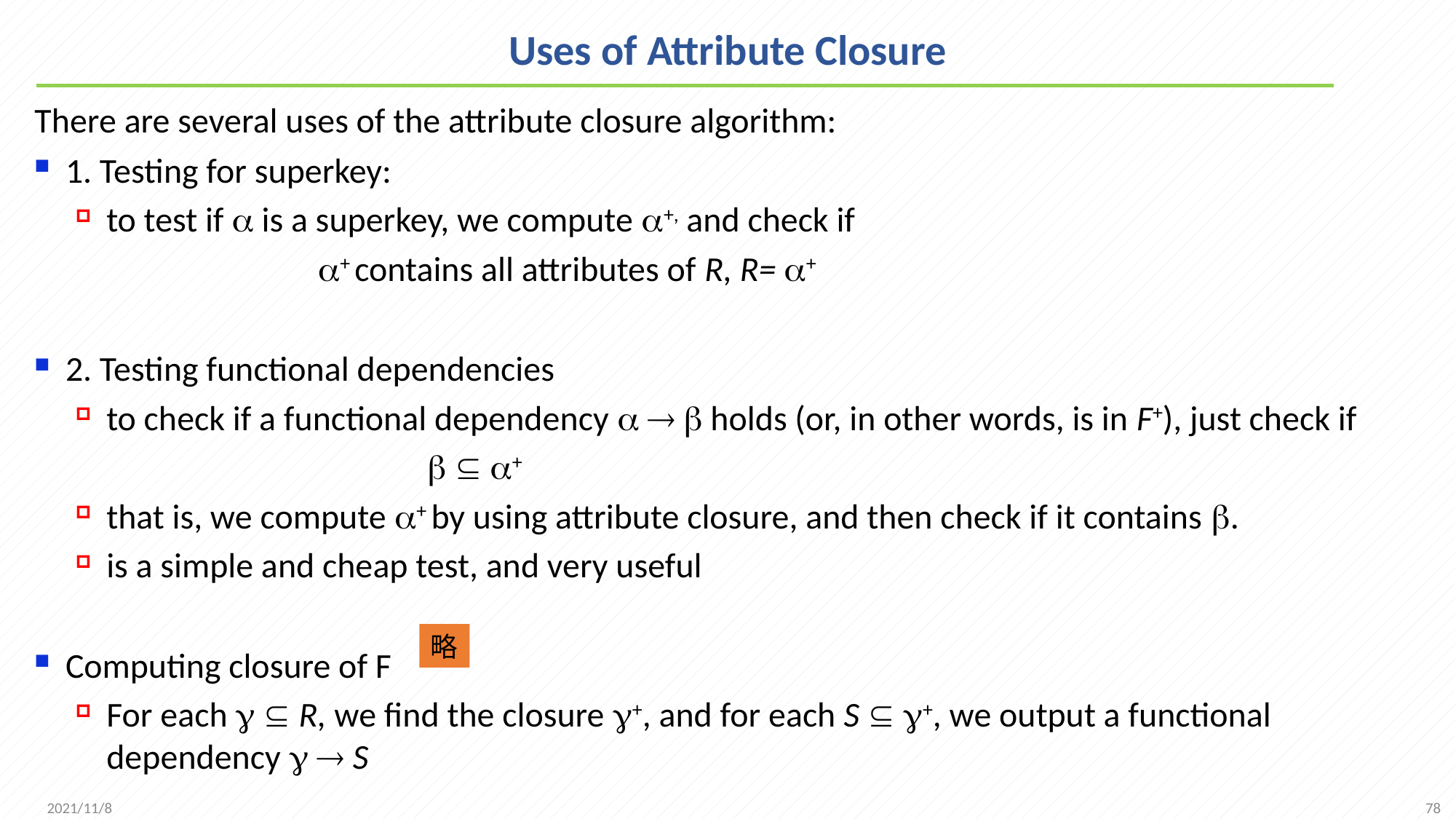

# Uses of Attribute Closure
There are several uses of the attribute closure algorithm:
1. Testing for superkey:
to test if α is a superkey, we compute α+, and check if
                               α+ contains all attributes of R, R= α+

2. Testing functional dependencies
to check if a functional dependency α → β holds (or, in other words, is in F+), just check if
                                             β ⊆ α+
that is, we compute α+ by using attribute closure, and then check if it contains β.
is a simple and cheap test, and very useful

Computing closure of F
For each γ ⊆ R, we find the closure γ+, and for each S ⊆ γ+, we output a functional dependency γ → S
略
78
2021/11/8